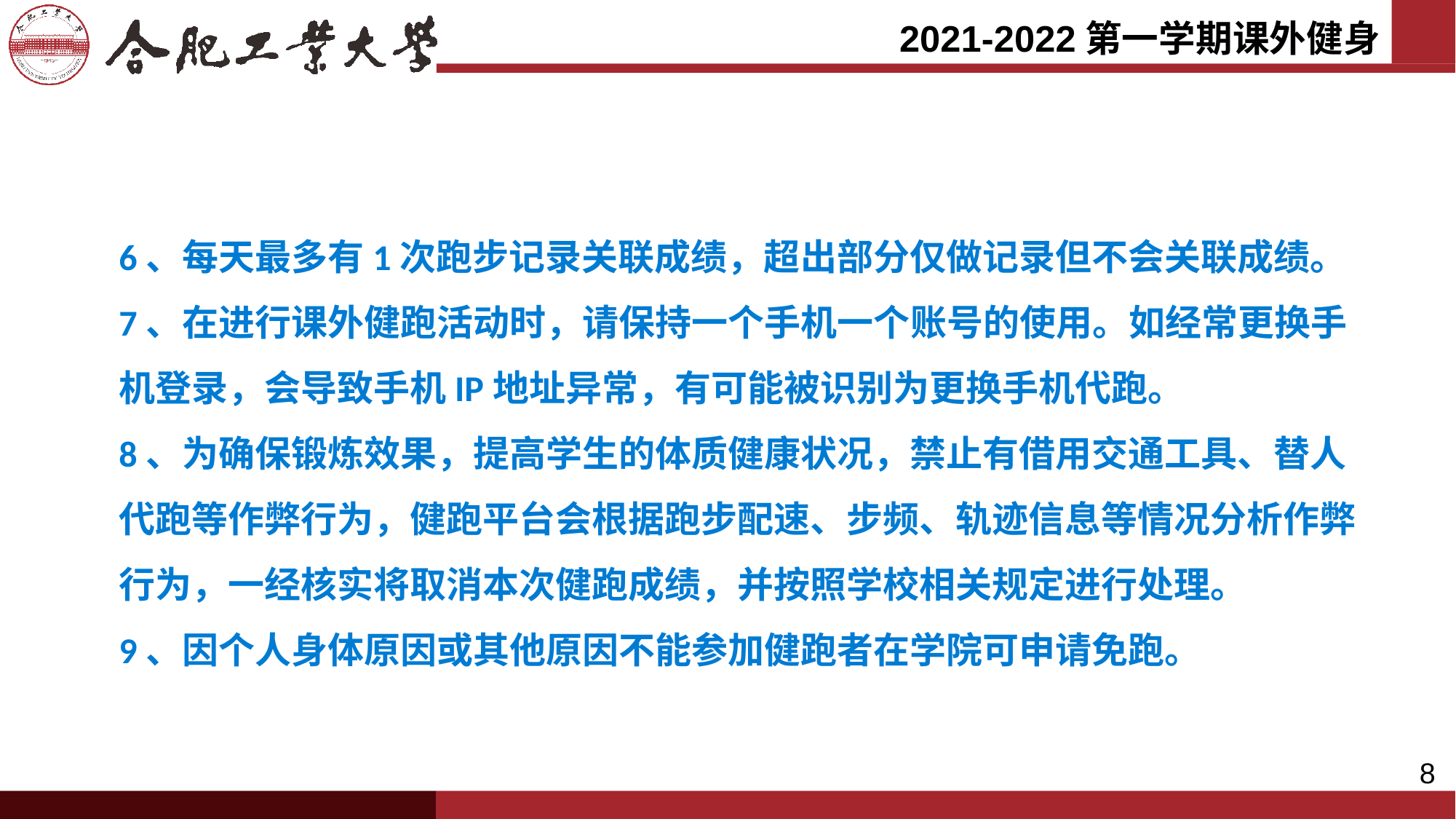

2021-2022第一学期课外健身
6、每天最多有1次跑步记录关联成绩，超出部分仅做记录但不会关联成绩。
7、在进行课外健跑活动时，请保持一个手机一个账号的使用。如经常更换手机登录，会导致手机IP地址异常，有可能被识别为更换手机代跑。
8、为确保锻炼效果，提高学生的体质健康状况，禁止有借用交通工具、替人代跑等作弊行为，健跑平台会根据跑步配速、步频、轨迹信息等情况分析作弊行为，一经核实将取消本次健跑成绩，并按照学校相关规定进行处理。
9、因个人身体原因或其他原因不能参加健跑者在学院可申请免跑。